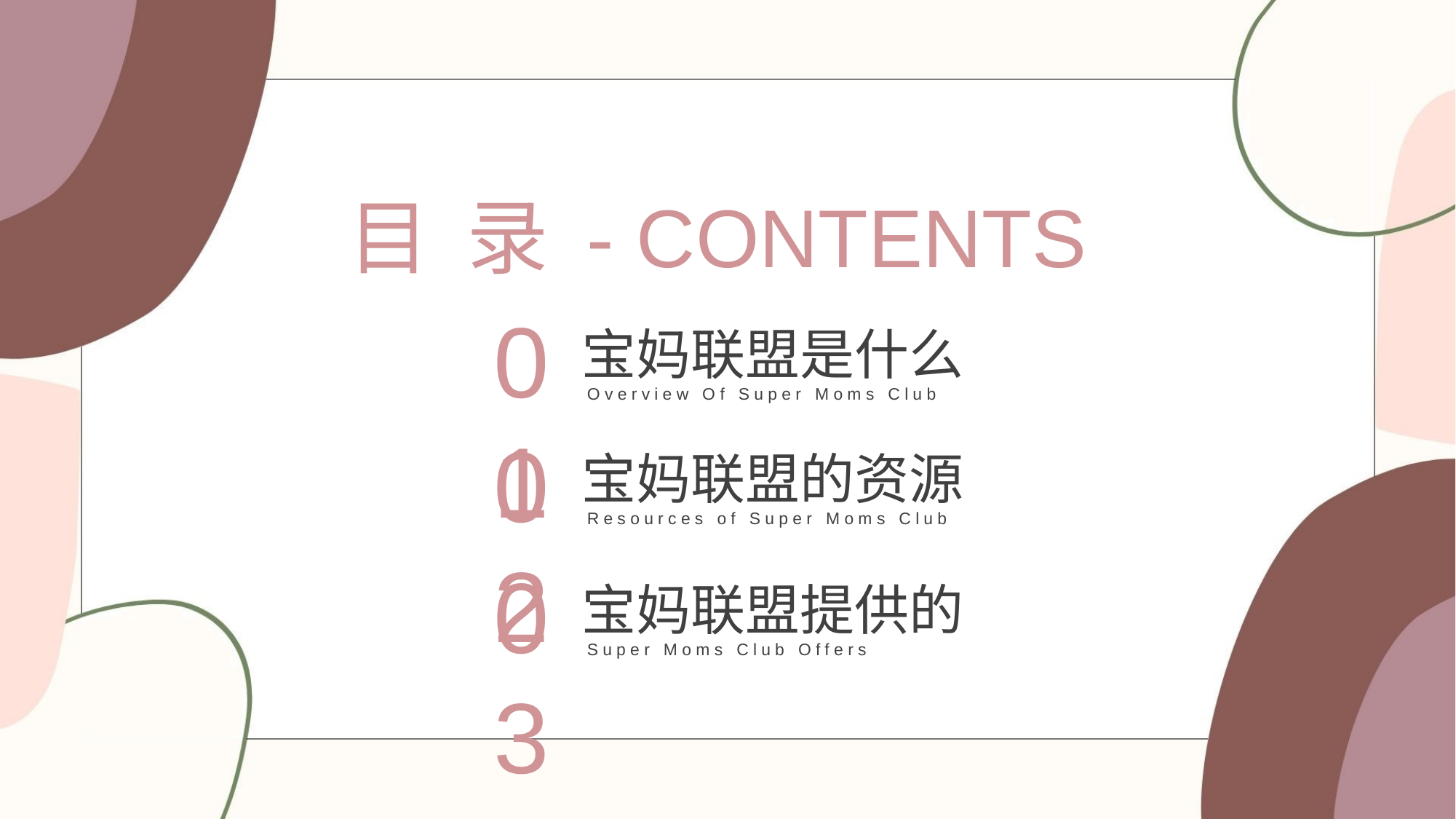

目  录 - CONTENTS
01
宝妈联盟是什么
Overview Of Super Moms Club
02
宝妈联盟的资源
Resources of Super Moms Club
03
宝妈联盟提供的
Super Moms Club Offers